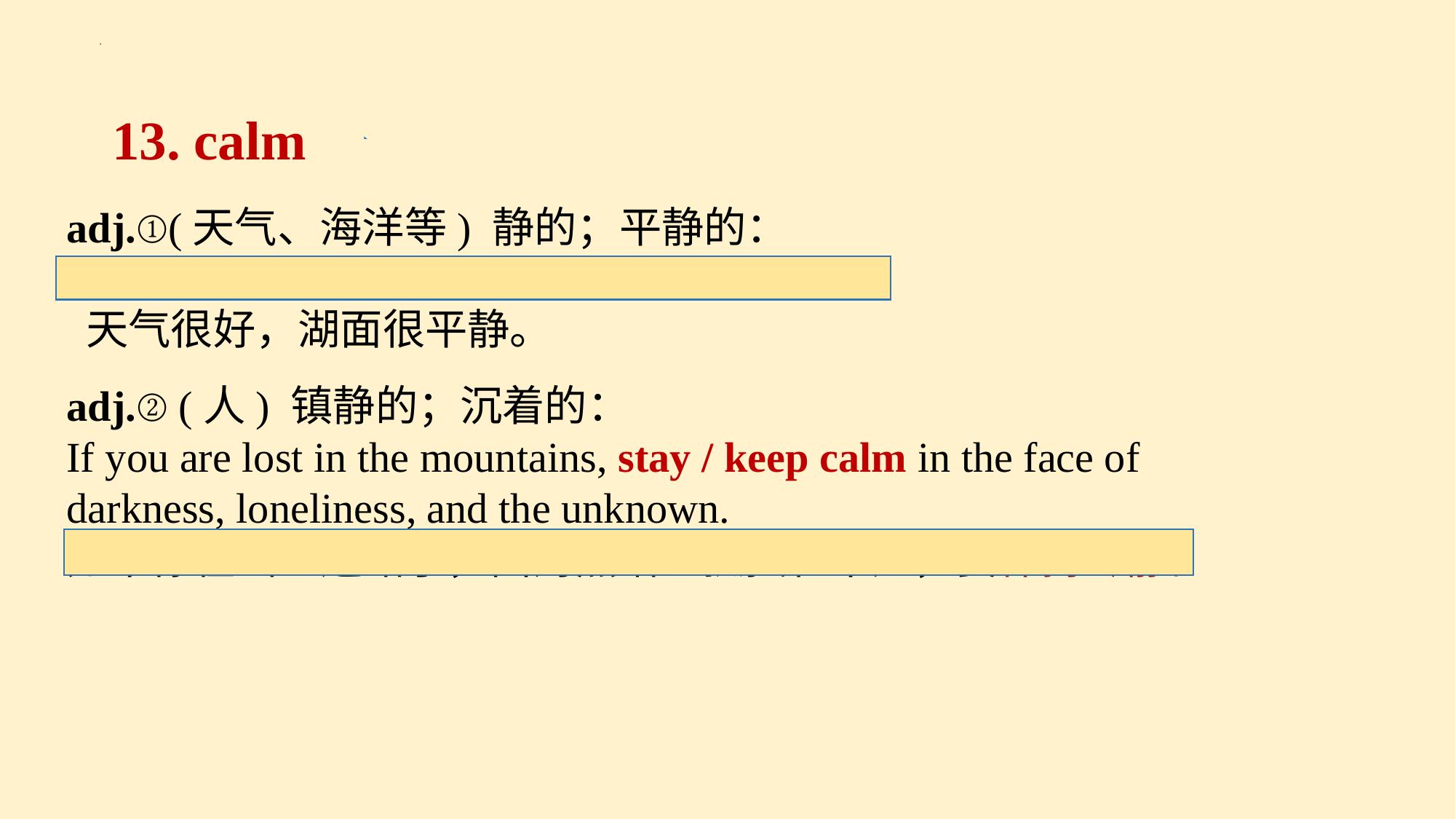

13. calm

adj.①(天气、海洋等) 静的；平静的：
The weather was fine and the lake was calm.
 天气很好，湖面很平静。

adj.② (人) 镇静的；沉着的：
If you are lost in the mountains, stay / keep calm in the face of darkness, loneliness, and the unknown.
如果你在山里迷路了，面对黑暗、孤独和未知，要保持冷静。